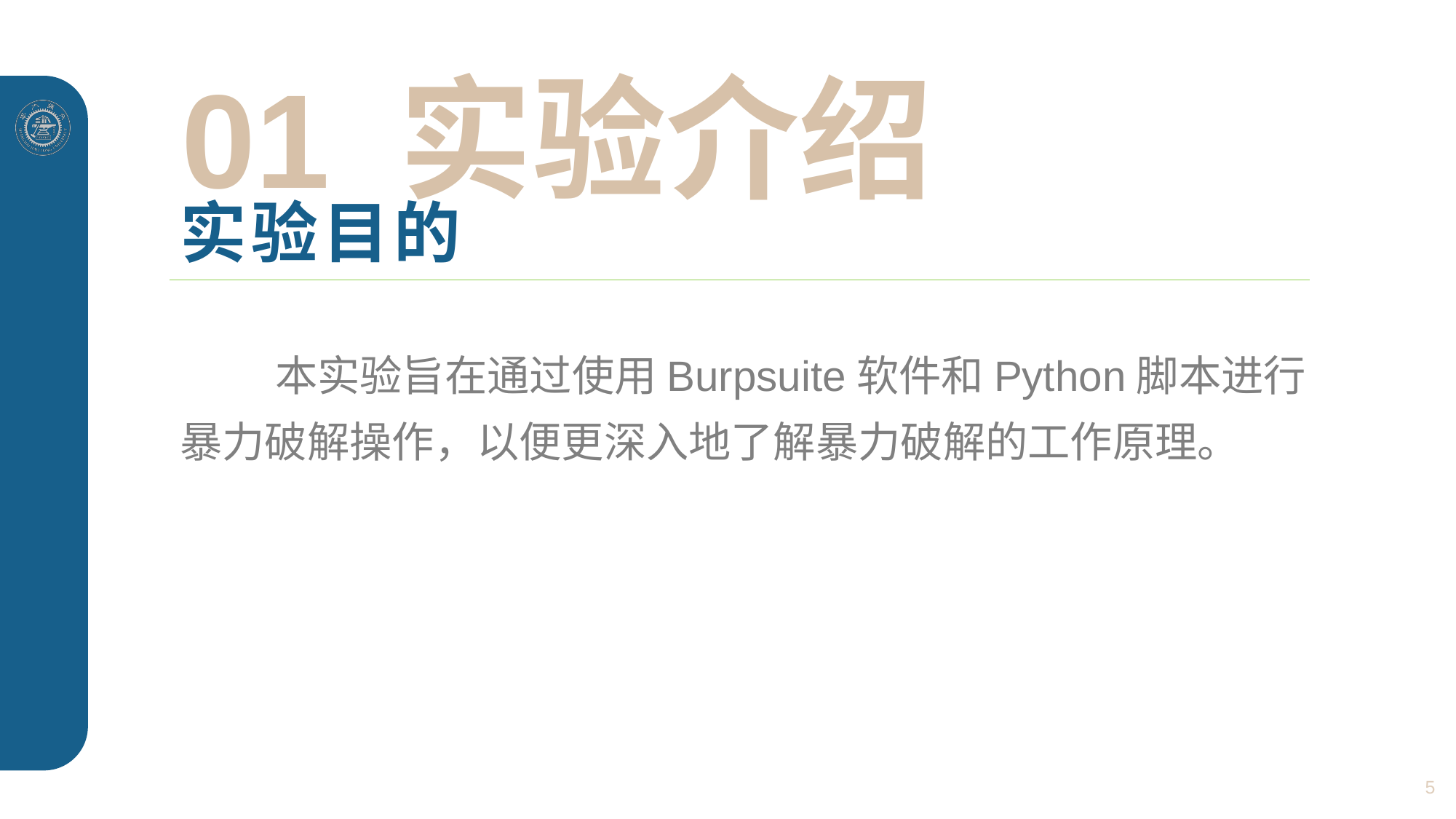

01 实验介绍
# 实验目的
         本实验旨在通过使用Burpsuite软件和Python脚本进行暴力破解操作，以便更深入地了解暴力破解的工作原理。
5